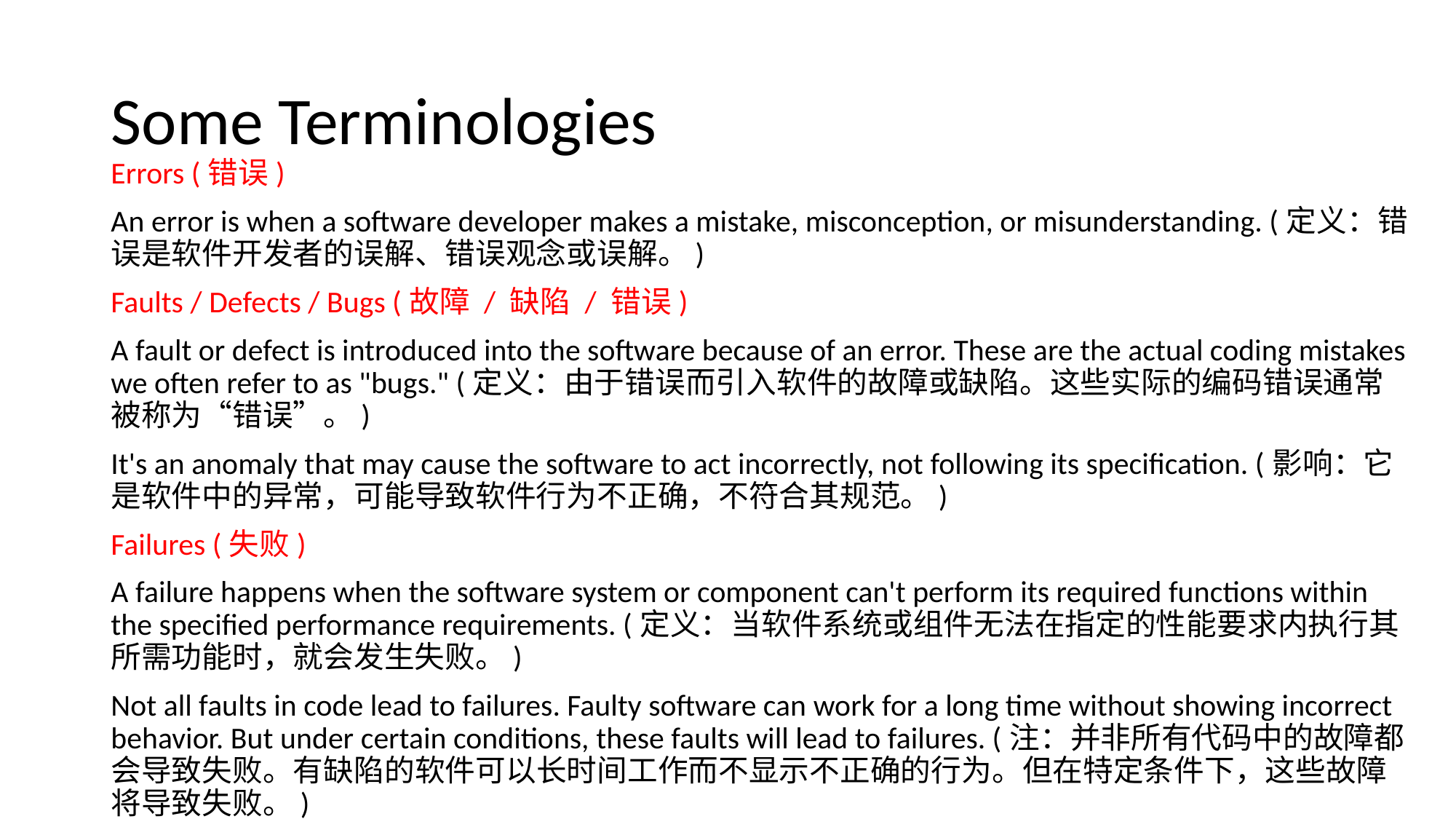

# Some Terminologies
Errors (错误)
An error is when a software developer makes a mistake, misconception, or misunderstanding. (定义：错误是软件开发者的误解、错误观念或误解。)
Faults / Defects / Bugs (故障 / 缺陷 / 错误)
A fault or defect is introduced into the software because of an error. These are the actual coding mistakes we often refer to as "bugs." (定义：由于错误而引入软件的故障或缺陷。这些实际的编码错误通常被称为“错误”。)
It's an anomaly that may cause the software to act incorrectly, not following its specification. (影响：它是软件中的异常，可能导致软件行为不正确，不符合其规范。)
Failures (失败)
A failure happens when the software system or component can't perform its required functions within the specified performance requirements. (定义：当软件系统或组件无法在指定的性能要求内执行其所需功能时，就会发生失败。)
Not all faults in code lead to failures. Faulty software can work for a long time without showing incorrect behavior. But under certain conditions, these faults will lead to failures. (注：并非所有代码中的故障都会导致失败。有缺陷的软件可以长时间工作而不显示不正确的行为。但在特定条件下，这些故障将导致失败。)